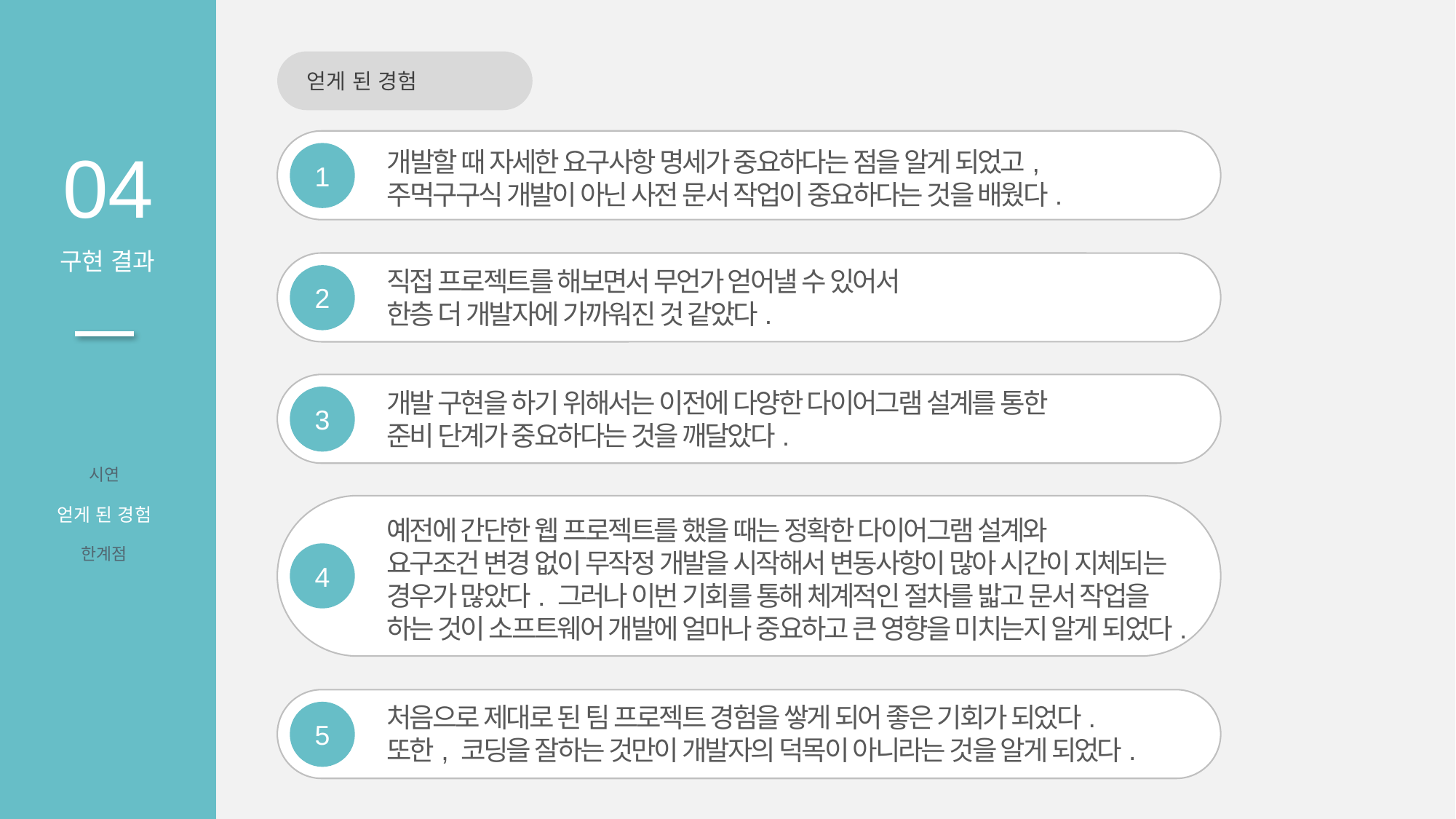

얻게 된 경험
04
구현 결과

개발할 때 자세한 요구사항 명세가 중요하다는 점을 알게 되었고,
주먹구구식 개발이 아닌 사전 문서 작업이 중요하다는 것을 배웠다.
1

직접 프로젝트를 해보면서 무언가 얻어낼 수 있어서
한층 더 개발자에 가까워진 것 같았다.
2

개발 구현을 하기 위해서는 이전에 다양한 다이어그램 설계를 통한
준비 단계가 중요하다는 것을 깨달았다.
3
시연
얻게 된 경험
한계점

예전에 간단한 웹 프로젝트를 했을 때는 정확한 다이어그램 설계와
요구조건 변경 없이 무작정 개발을 시작해서 변동사항이 많아 시간이 지체되는
경우가 많았다. 그러나 이번 기회를 통해 체계적인 절차를 밟고 문서 작업을
하는 것이 소프트웨어 개발에 얼마나 중요하고 큰 영향을 미치는지 알게 되었다.
4

처음으로 제대로 된 팀 프로젝트 경험을 쌓게 되어 좋은 기회가 되었다.
또한, 코딩을 잘하는 것만이 개발자의 덕목이 아니라는 것을 알게 되었다.
5